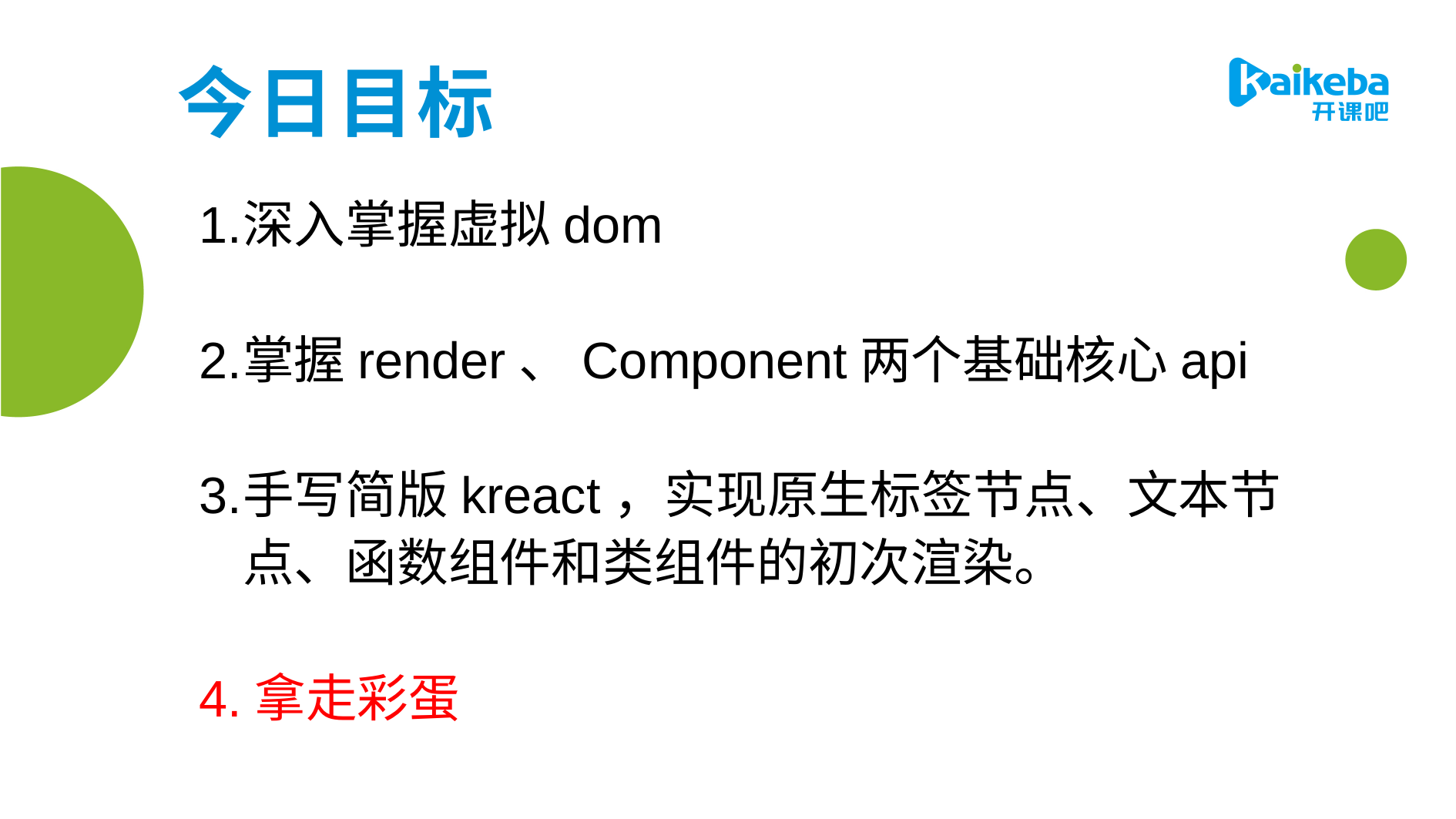

# 今日目标
深入掌握虚拟dom

掌握render、Component两个基础核心api

手写简版kreact，实现原生标签节点、文本节点、函数组件和类组件的初次渲染。

4.拿走彩蛋